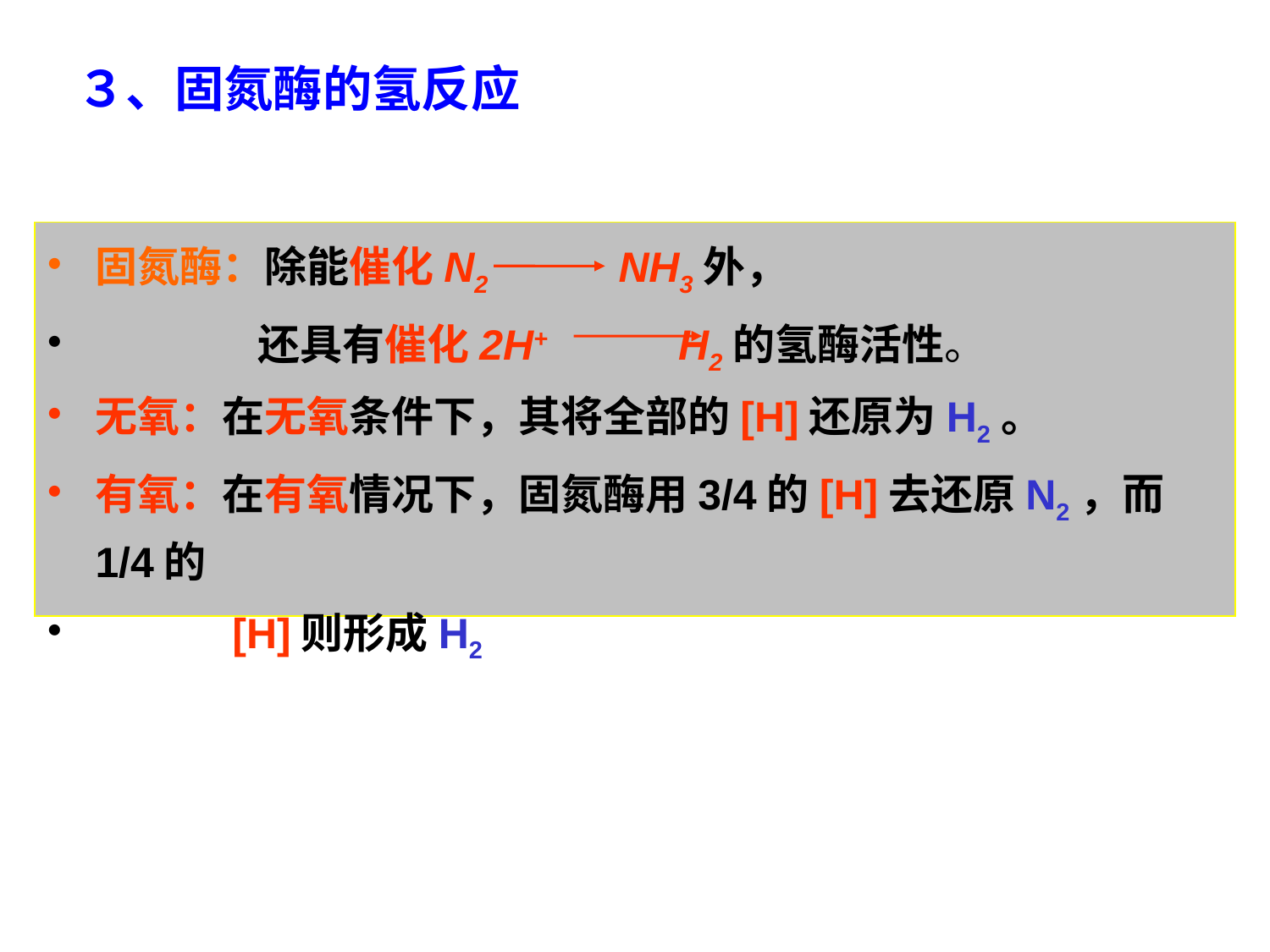

# ３、固氮酶的氢反应
固氮酶：除能催化N2           NH3外，
                还具有催化2H+           H2的氢酶活性。
无氧：在无氧条件下，其将全部的[H]还原为H2。
有氧：在有氧情况下，固氮酶用3/4的[H]去还原N2，而1/4的
　　　[H]则形成H2